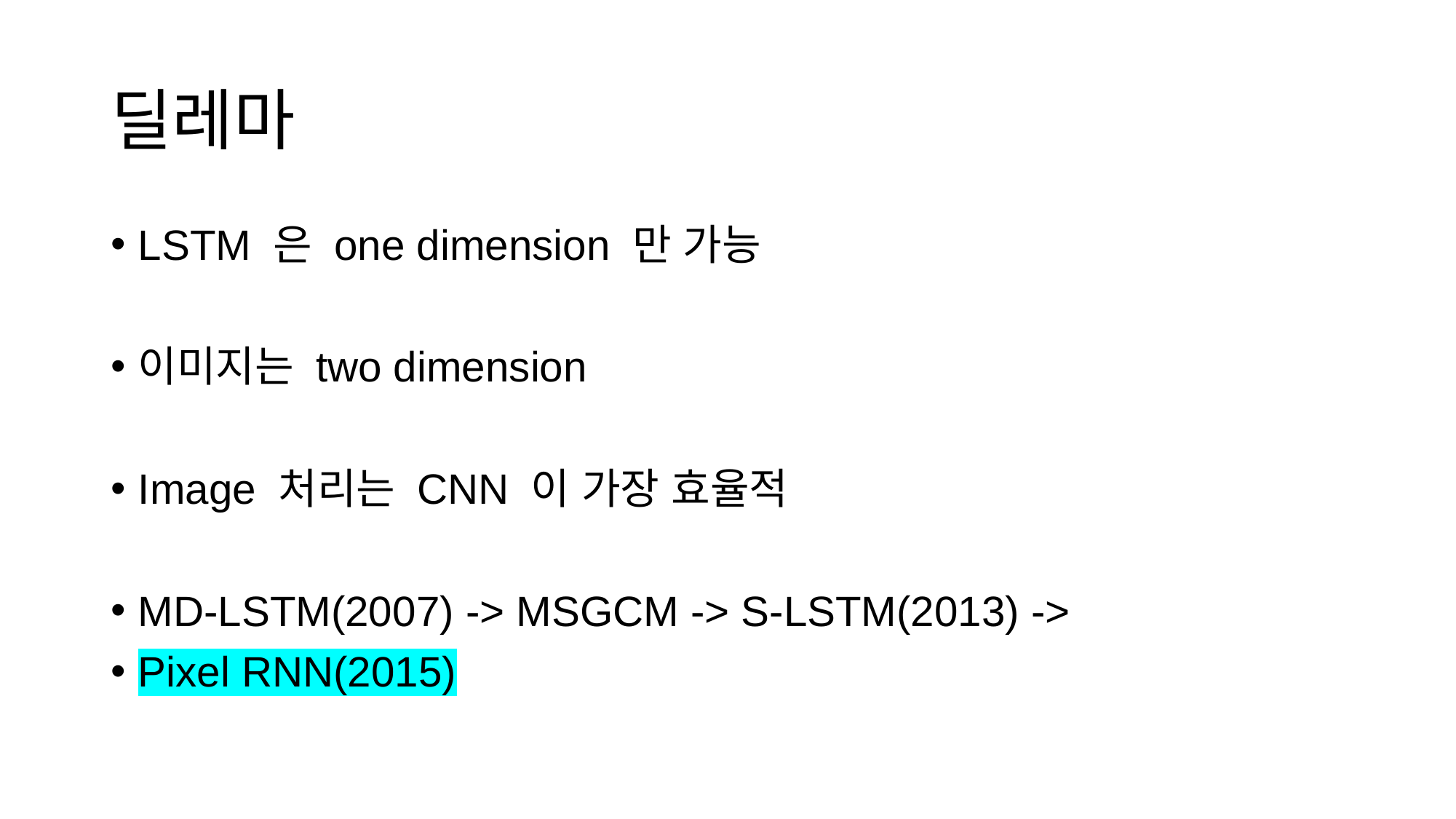

# 딜레마
LSTM 은 one dimension 만 가능

이미지는 two dimension

Image 처리는 CNN 이 가장 효율적

MD-LSTM(2007) -> MSGCM -> S-LSTM(2013) ->
Pixel RNN(2015)